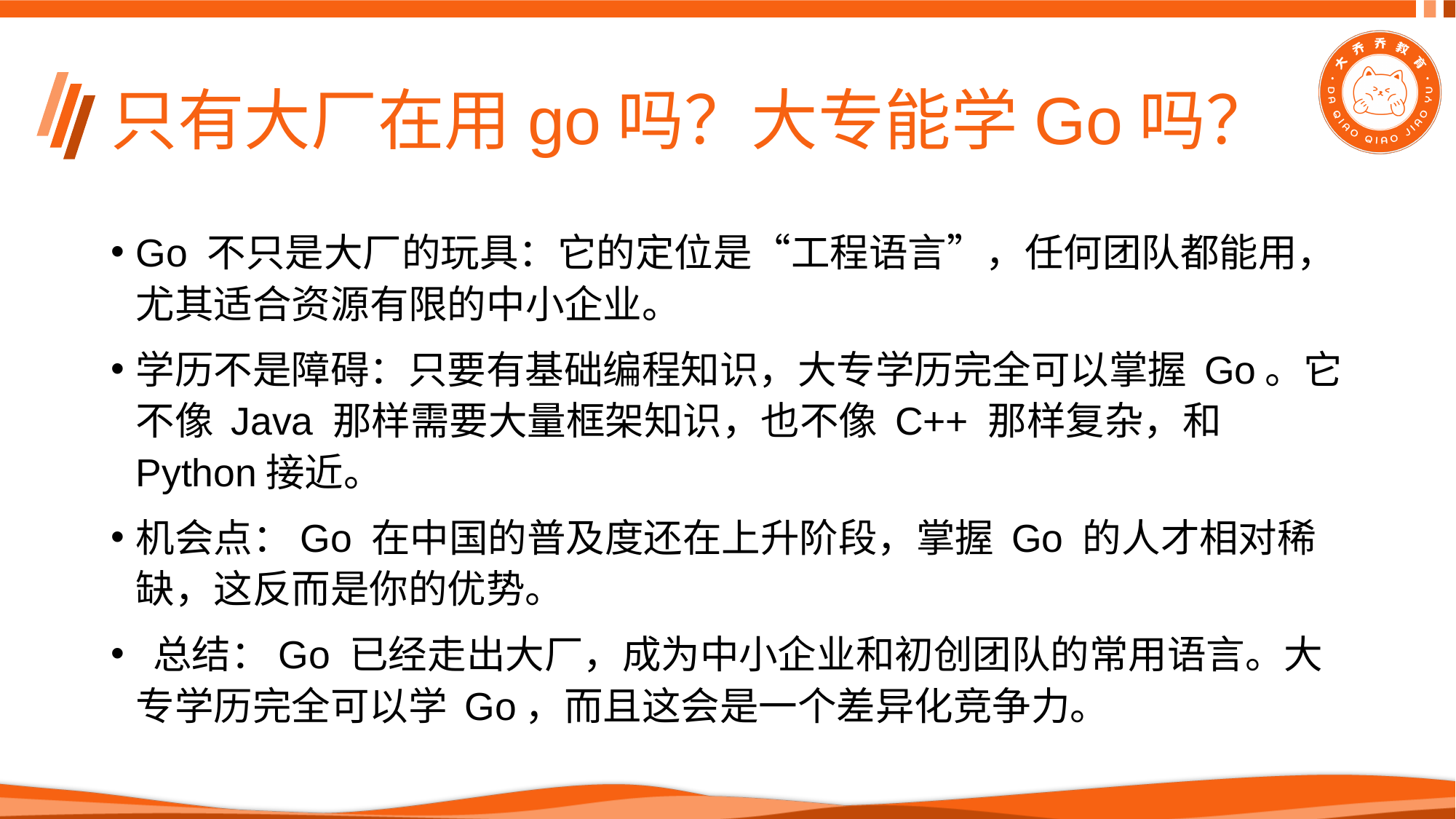

# 只有大厂在用go吗？大专能学Go吗？
Go 不只是大厂的玩具：它的定位是“工程语言”，任何团队都能用，尤其适合资源有限的中小企业。
学历不是障碍：只要有基础编程知识，大专学历完全可以掌握 Go。它不像 Java 那样需要大量框架知识，也不像 C++ 那样复杂，和Python接近。
机会点：Go 在中国的普及度还在上升阶段，掌握 Go 的人才相对稀缺，这反而是你的优势。
 总结：Go 已经走出大厂，成为中小企业和初创团队的常用语言。大专学历完全可以学 Go，而且这会是一个差异化竞争力。